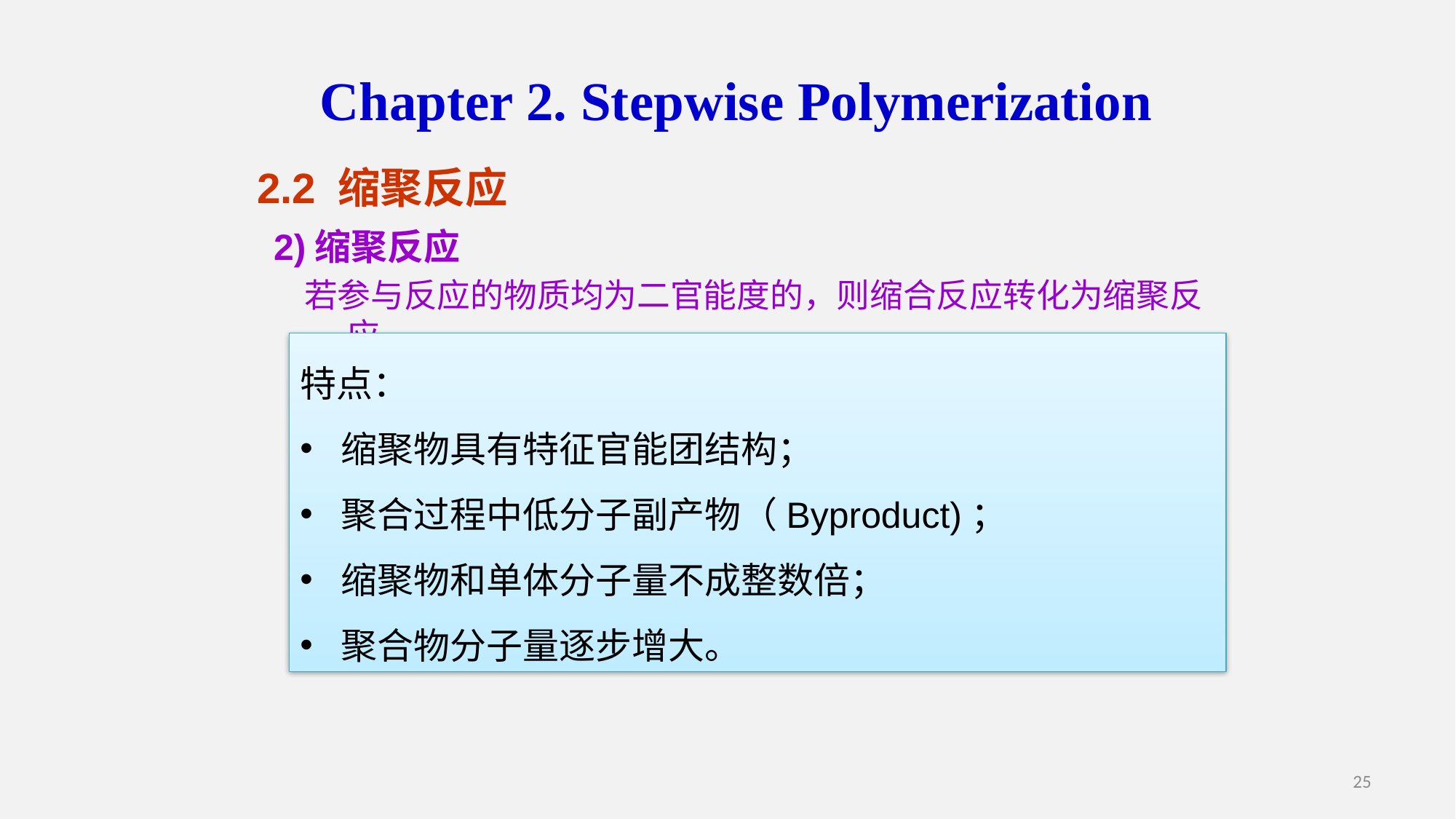

Chapter 2. Stepwise Polymerization
2.2 缩聚反应
2)缩聚反应
   若参与反应的物质均为二官能度的，则缩合反应转化为缩聚反应。
特点：
缩聚物具有特征官能团结构；
聚合过程中低分子副产物（Byproduct)；
缩聚物和单体分子量不成整数倍；
聚合物分子量逐步增大。
25